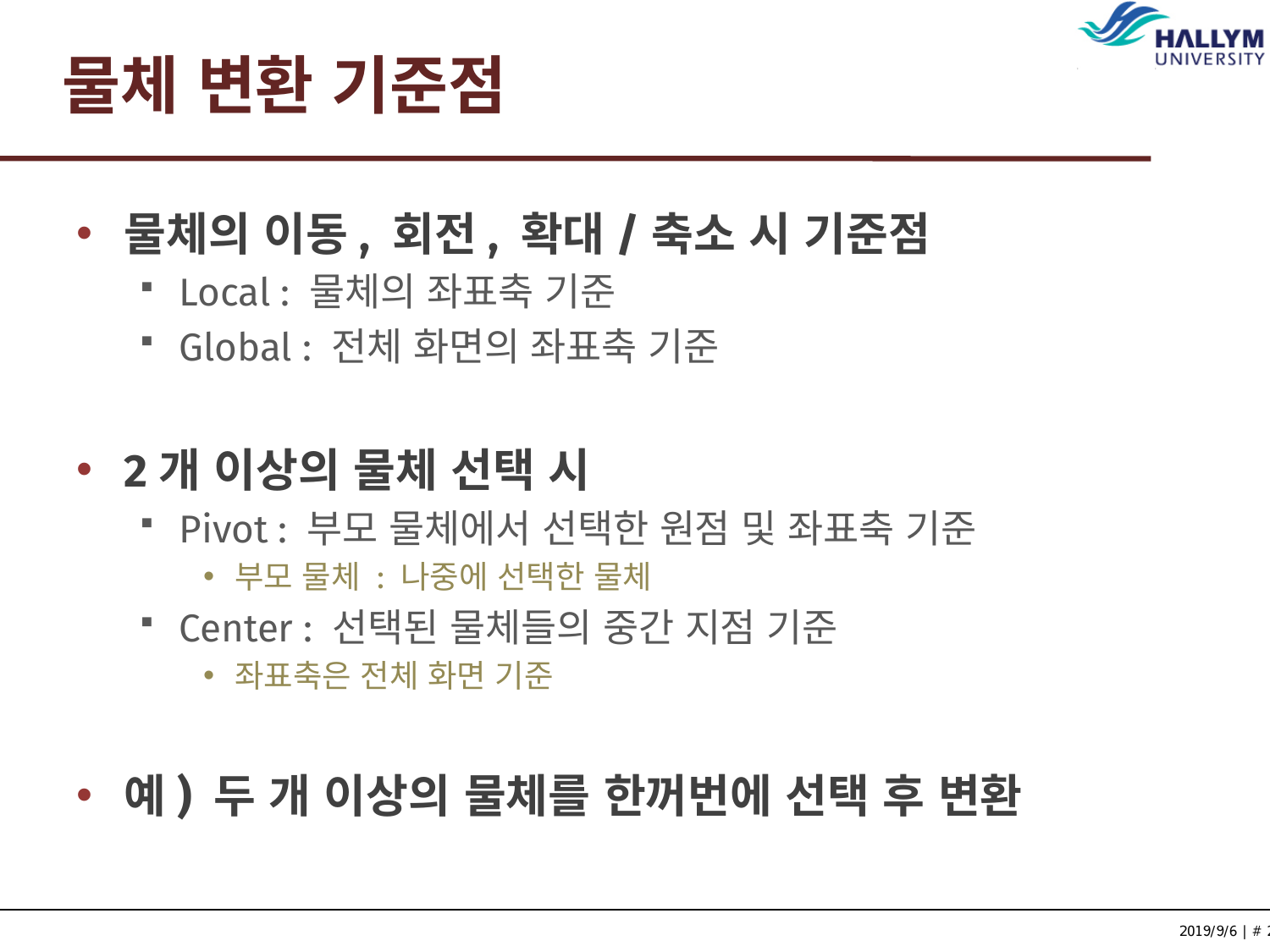

# 물체 변환 기준점
물체의 이동, 회전, 확대/축소 시 기준점
Local : 물체의 좌표축 기준
Global : 전체 화면의 좌표축 기준

2개 이상의 물체 선택 시
Pivot : 부모 물체에서 선택한 원점 및 좌표축 기준
부모 물체 : 나중에 선택한 물체
Center : 선택된 물체들의 중간 지점 기준
좌표축은 전체 화면 기준

예) 두 개 이상의 물체를 한꺼번에 선택 후 변환